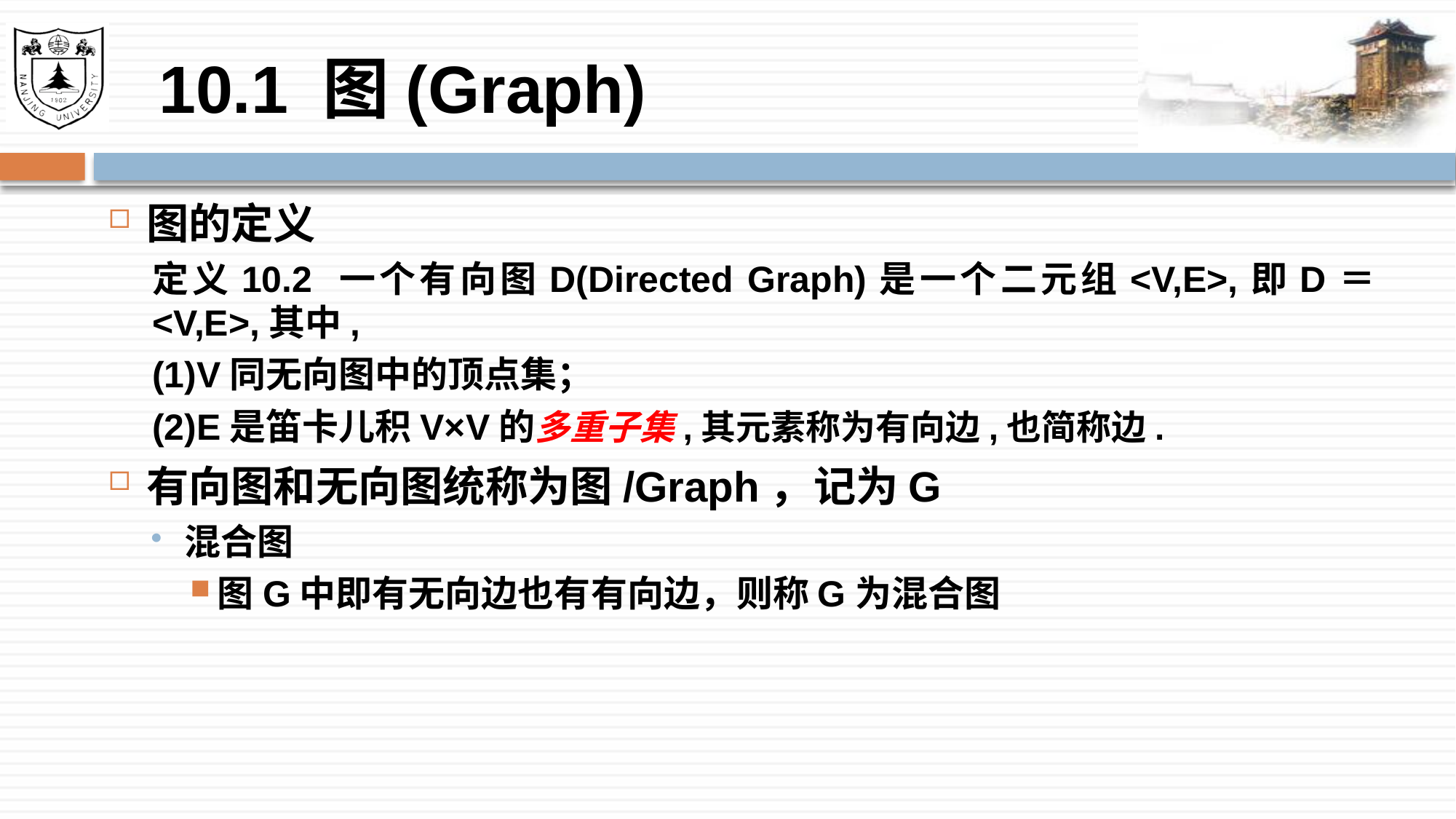

# 10.1 图(Graph)
图的定义
定义10.2 一个有向图D(Directed Graph)是一个二元组<V,E>,即D＝<V,E>,其中,
(1)V同无向图中的顶点集；
(2)E是笛卡儿积V×V的多重子集,其元素称为有向边,也简称边.
有向图和无向图统称为图/Graph，记为G
混合图
图G中即有无向边也有有向边，则称G为混合图